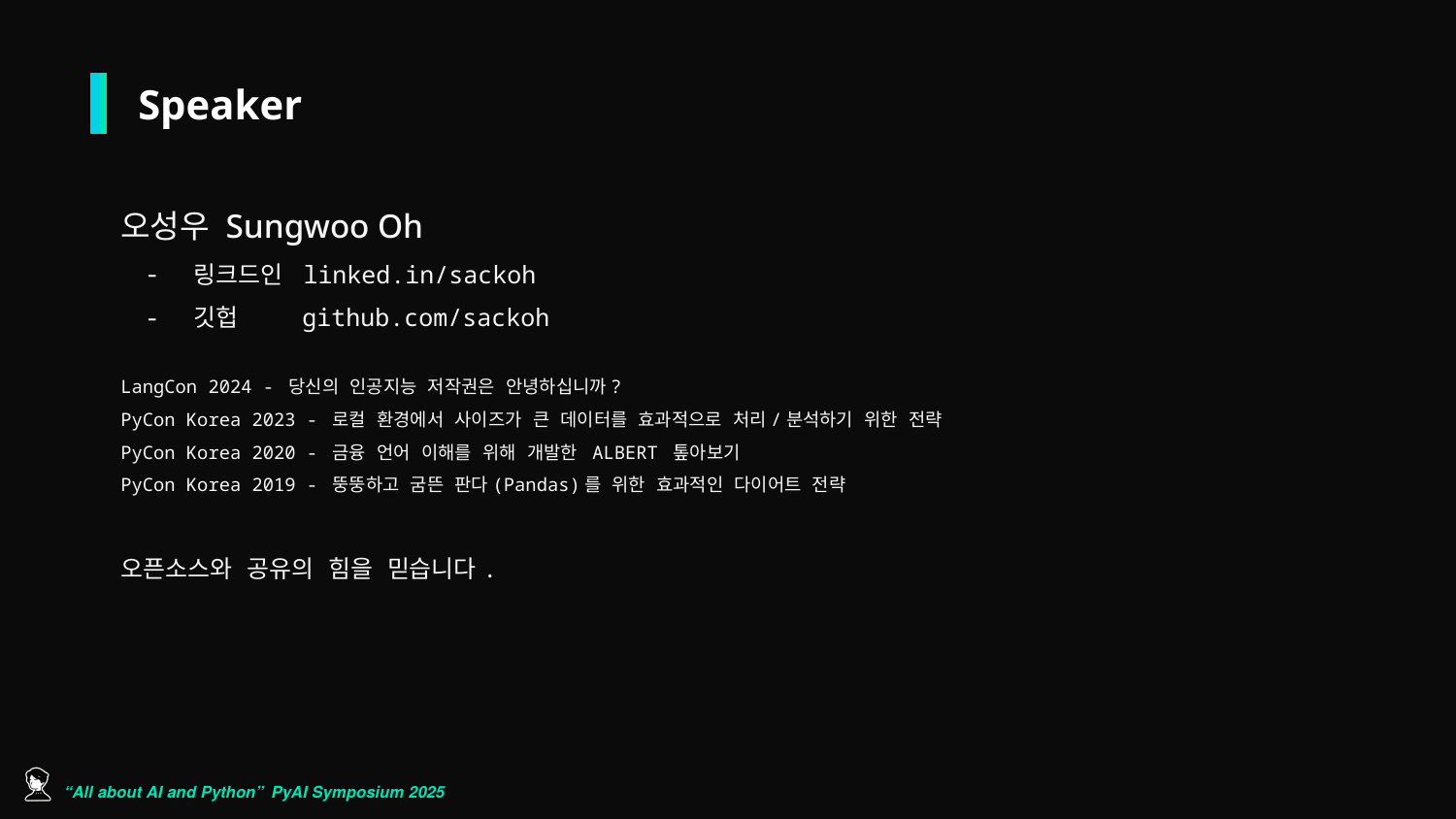

# Speaker
오성우 Sungwoo Oh
링크드인 linked.in/sackoh
깃헙    github.com/sackoh

LangCon 2024 - 당신의 인공지능 저작권은 안녕하십니까?
PyCon Korea 2023 - 로컬 환경에서 사이즈가 큰 데이터를 효과적으로 처리/분석하기 위한 전략
PyCon Korea 2020 - 금융 언어 이해를 위해 개발한 ALBERT 톺아보기
PyCon Korea 2019 - 뚱뚱하고 굼뜬 판다(Pandas)를 위한 효과적인 다이어트 전략

오픈소스와 공유의 힘을 믿습니다.